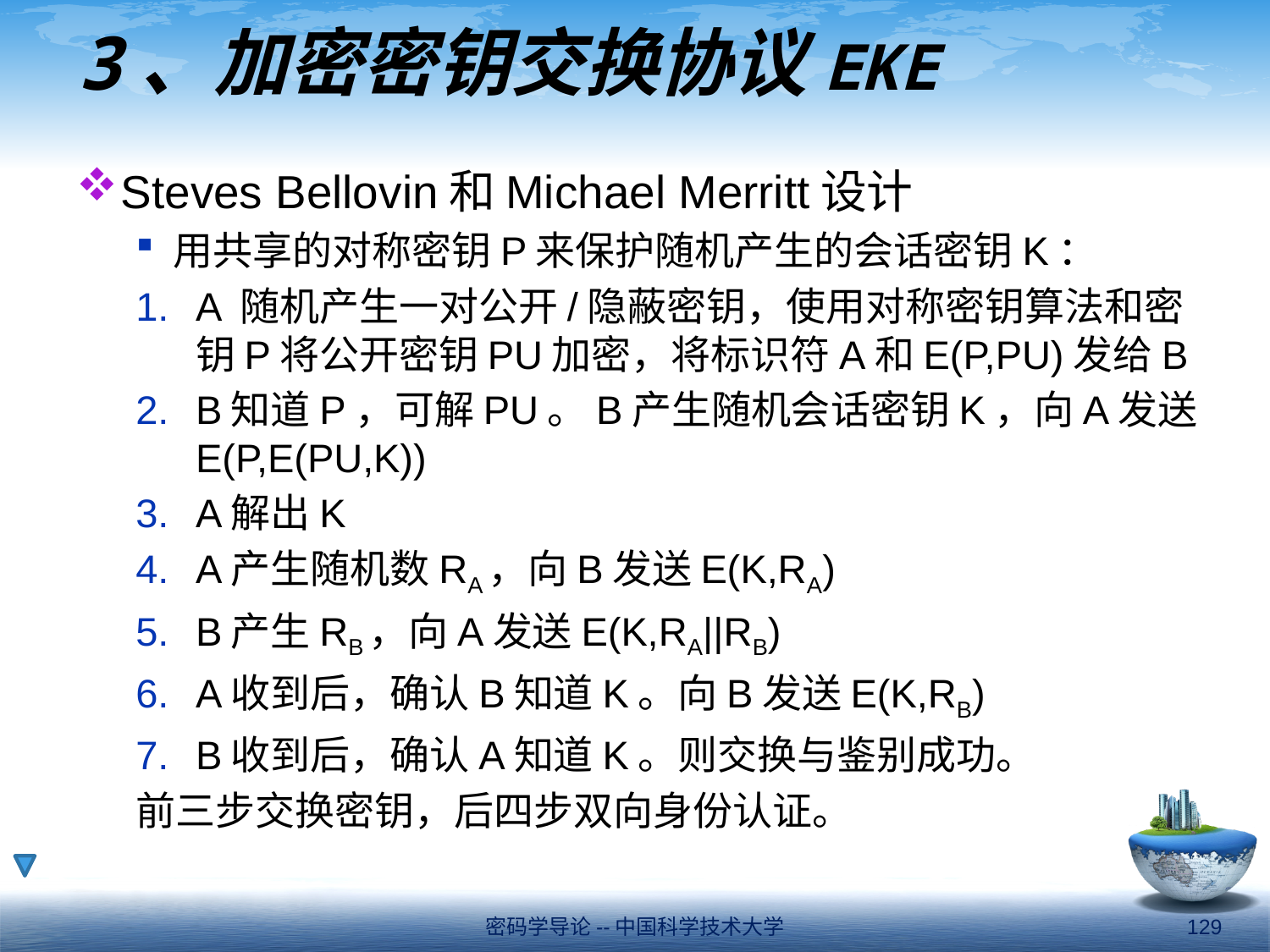

# 3、加密密钥交换协议EKE
Steves Bellovin和Michael Merritt设计
用共享的对称密钥P来保护随机产生的会话密钥K：
A 随机产生一对公开/隐蔽密钥，使用对称密钥算法和密钥P将公开密钥PU加密，将标识符A和E(P,PU)发给B
B知道P，可解PU。B产生随机会话密钥K，向A发送E(P,E(PU,K))
A解出K
A产生随机数RA，向B发送E(K,RA)
B产生RB，向A发送E(K,RA||RB)
A收到后，确认B知道K。向B发送E(K,RB)
B收到后，确认A知道K。则交换与鉴别成功。
前三步交换密钥，后四步双向身份认证。

密码学导论--中国科学技术大学
129